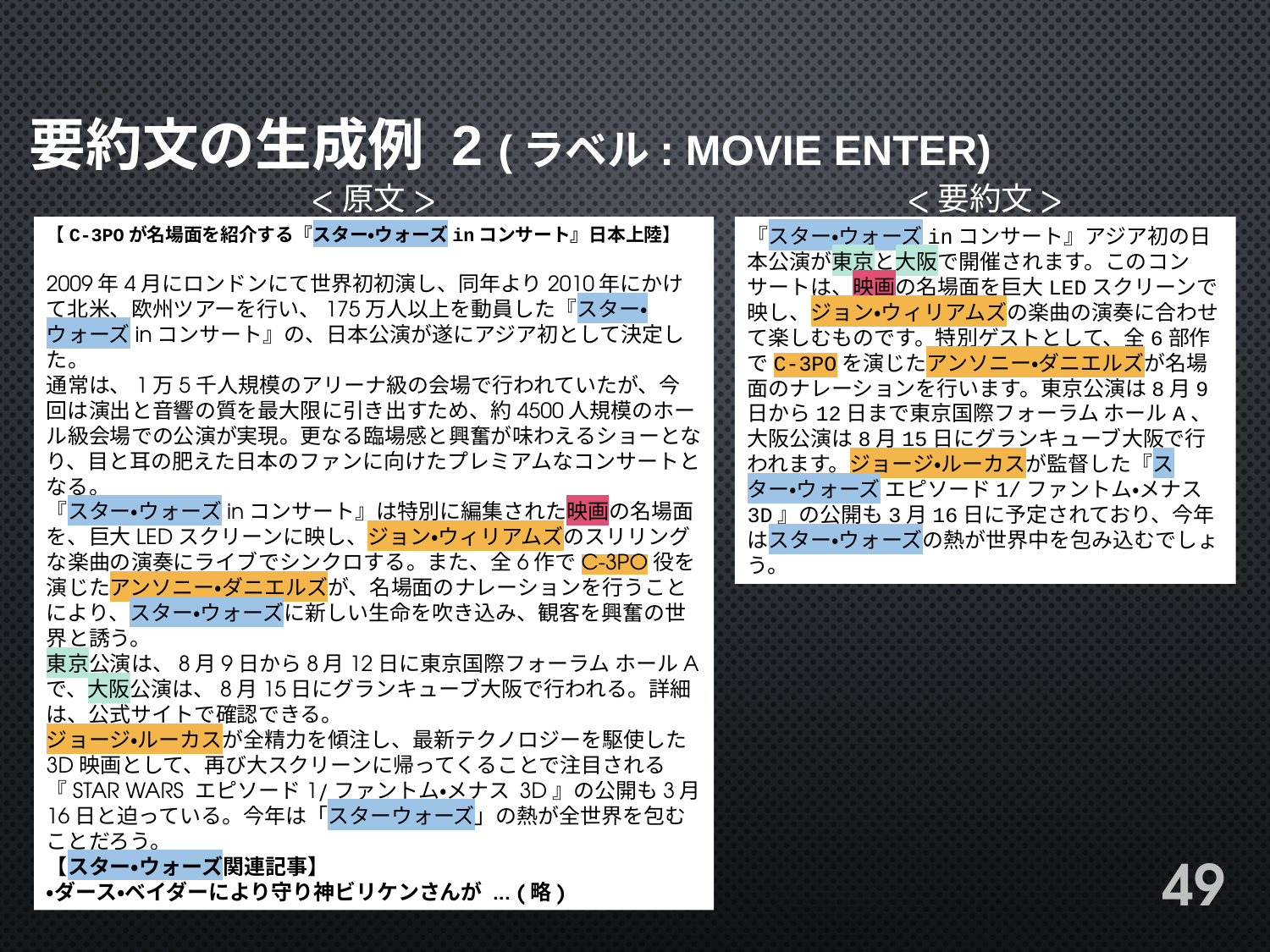

要約文の生成例 2 (ラベル: MOVIE ENTER)

<原文>
<要約文>
『スター・ウォーズinコンサート』アジア初の日本公演が東京と大阪で開催されます。このコンサートは、映画の名場面を巨大LEDスクリーンで映し、ジョン・ウィリアムズの楽曲の演奏に合わせて楽しむものです。特別ゲストとして、全6部作でC-3POを演じたアンソニー・ダニエルズが名場面のナレーションを行います。東京公演は8月9日から12日まで東京国際フォーラム ホールA、大阪公演は8月15日にグランキューブ大阪で行われます。ジョージ・ルーカスが監督した『スター・ウォーズ エピソード1/ファントム・メナス 3D』の公開も3月16日に予定されており、今年はスター・ウォーズの熱が世界中を包み込むでしょう。
【C-3POが名場面を紹介する『スター・ウォーズinコンサート』日本上陸】

2009年4月にロンドンにて世界初初演し、同年より2010年にかけて北米、欧州ツアーを行い、175万人以上を動員した『スター・ウォーズinコンサート』の、日本公演が遂にアジア初として決定した。
通常は、1万5千人規模のアリーナ級の会場で行われていたが、今回は演出と音響の質を最大限に引き出すため、約4500人規模のホール級会場での公演が実現。更なる臨場感と興奮が味わえるショーとなり、目と耳の肥えた日本のファンに向けたプレミアムなコンサートとなる。
『スター・ウォーズinコンサート』は特別に編集された映画の名場面を、巨大LEDスクリーンに映し、ジョン・ウィリアムズのスリリングな楽曲の演奏にライブでシンクロする。また、全6作でC-3PO役を演じたアンソニー・ダニエルズが、名場面のナレーションを行うことにより、スター・ウォーズに新しい生命を吹き込み、観客を興奮の世界と誘う。
東京公演は、8月9日から8月12日に東京国際フォーラム ホールAで、大阪公演は、8月15日にグランキューブ大阪で行われる。詳細は、公式サイトで確認できる。
ジョージ・ルーカスが全精力を傾注し、最新テクノロジーを駆使した3D映画として、再び大スクリーンに帰ってくることで注目される『STAR WARS エピソード1/ファントム・メナス 3D』の公開も3月16日と迫っている。今年は「スターウォーズ」の熱が全世界を包むことだろう。
【スター・ウォーズ関連記事】
・ダース・ベイダーにより守り神ビリケンさんが ... (略)
49